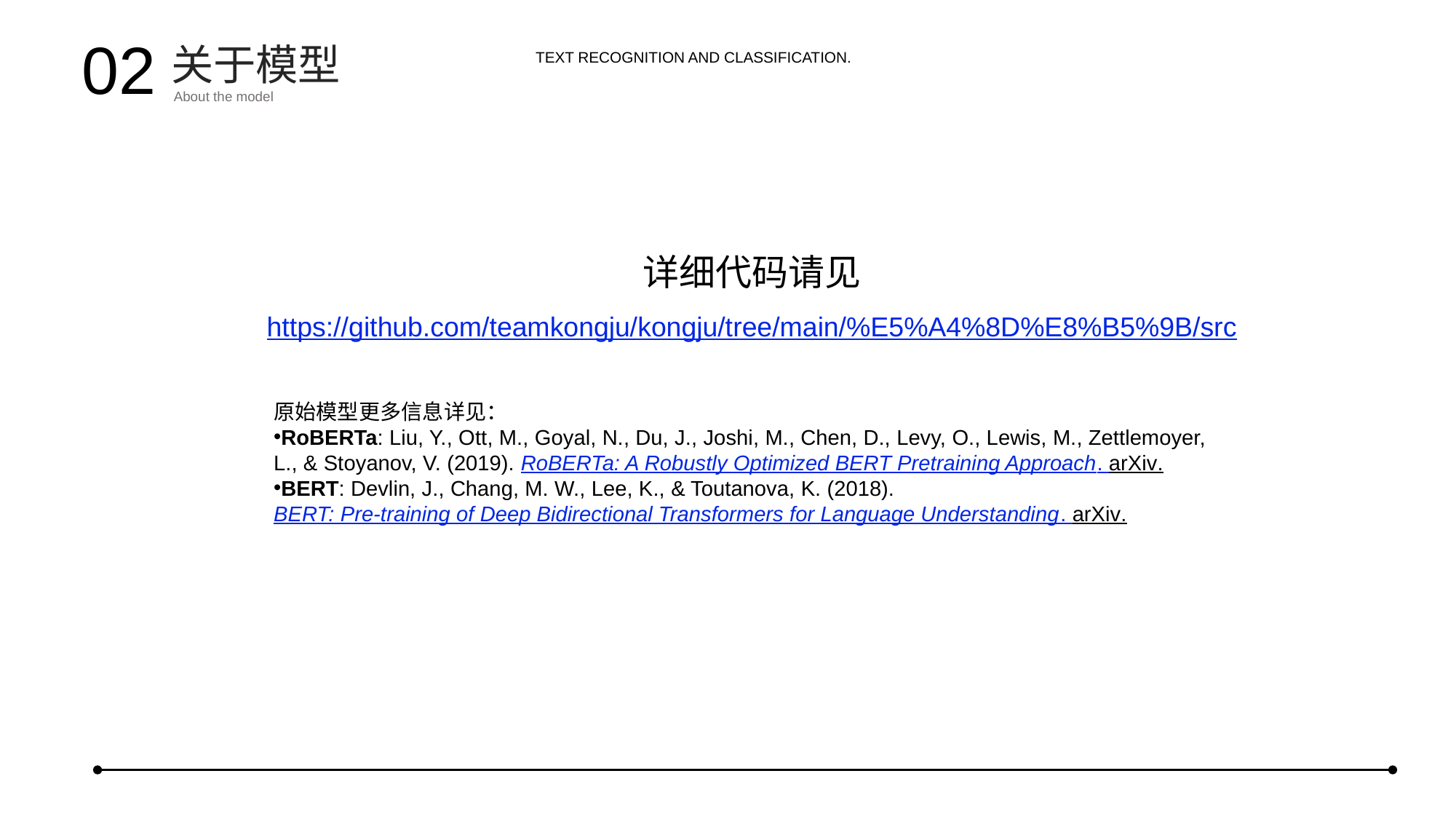

02
关于模型
About the model
Text recognition and classification.
详细代码请见
https://github.com/teamkongju/kongju/tree/main/%E5%A4%8D%E8%B5%9B/src
原始模型更多信息详见：
RoBERTa: Liu, Y., Ott, M., Goyal, N., Du, J., Joshi, M., Chen, D., Levy, O., Lewis, M., Zettlemoyer, L., & Stoyanov, V. (2019). RoBERTa: A Robustly Optimized BERT Pretraining Approach. arXiv.
BERT: Devlin, J., Chang, M. W., Lee, K., & Toutanova, K. (2018). BERT: Pre-training of Deep Bidirectional Transformers for Language Understanding. arXiv.